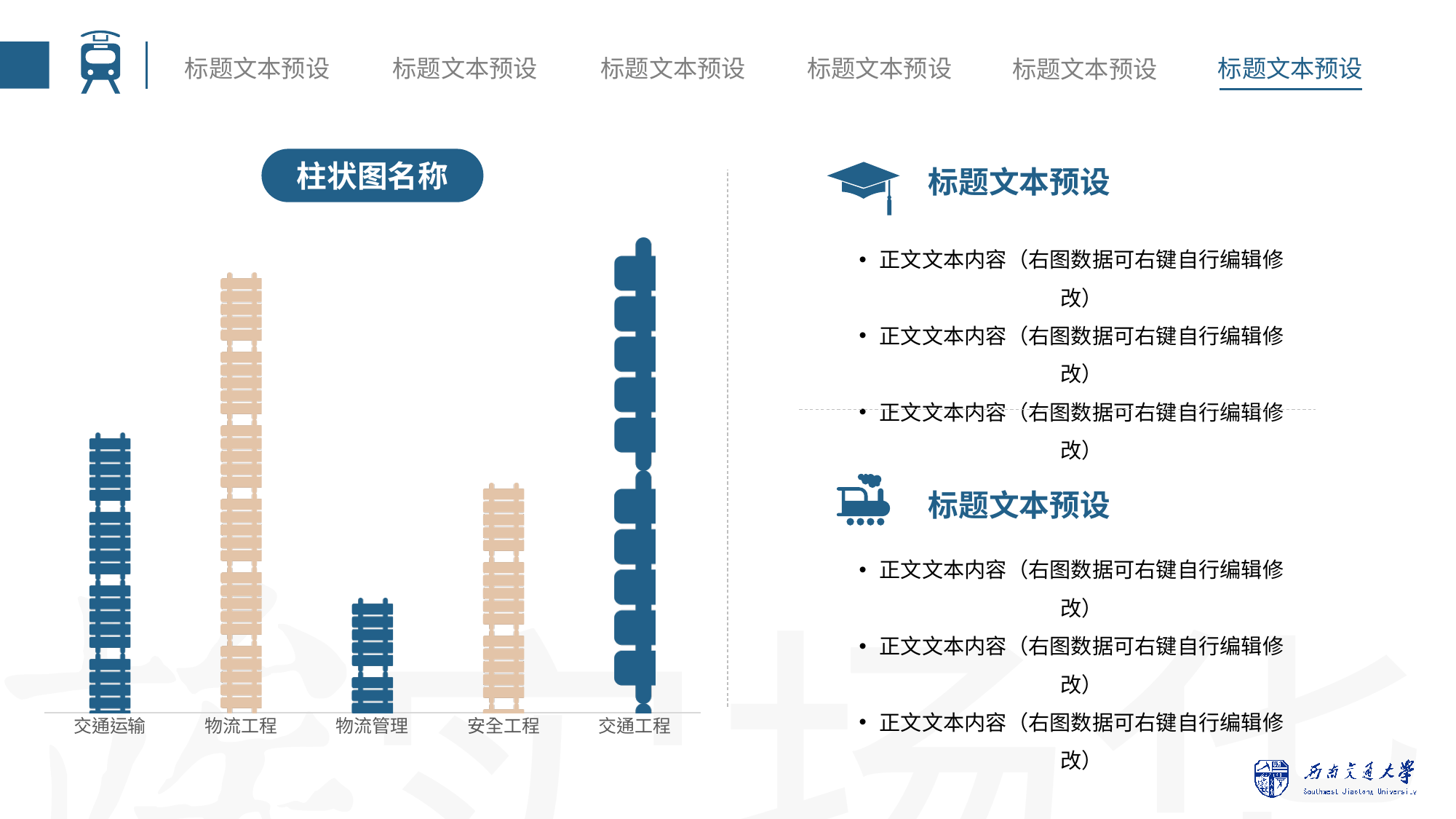

柱状图名称
标题文本预设

### Chart

| Category |  |
|---|---|
| 交通运输 | 56.0 |
| 物流工程 | 88.0 |
| 物流管理 | 23.0 |
| 安全工程 | 46.0 |
| 交通工程 | 95.0 |
正文文本内容（右图数据可右键自行编辑修改）
正文文本内容（右图数据可右键自行编辑修改）
正文文本内容（右图数据可右键自行编辑修改）

标题文本预设
正文文本内容（右图数据可右键自行编辑修改）
正文文本内容（右图数据可右键自行编辑修改）
正文文本内容（右图数据可右键自行编辑修改）